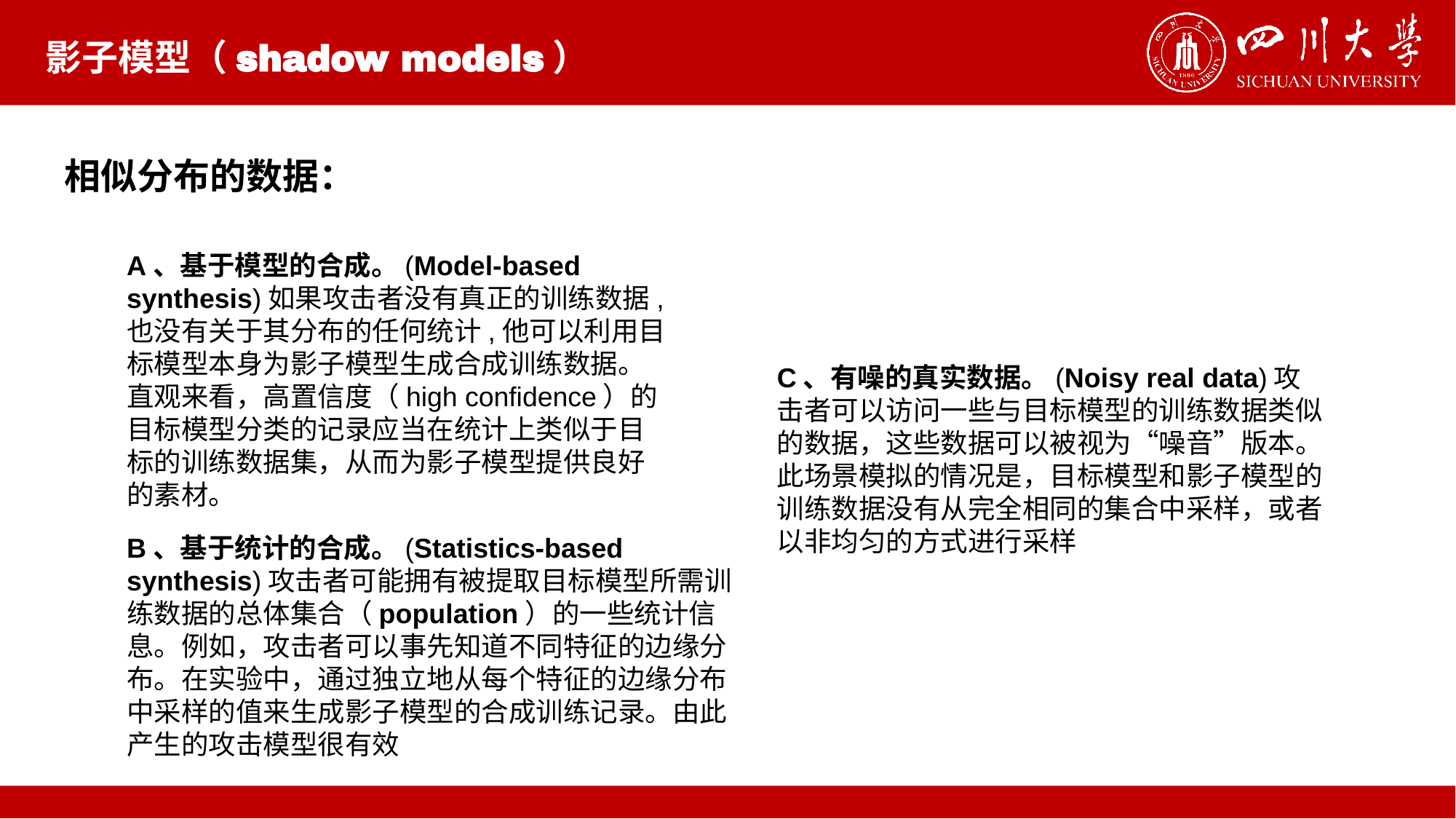

# 影子模型（shadow models）
相似分布的数据：
A、基于模型的合成。(Model-based synthesis)如果攻击者没有真正的训练数据,也没有关于其分布的任何统计,他可以利用目标模型本身为影子模型生成合成训练数据。直观来看，高置信度（high confidence）的目标模型分类的记录应当在统计上类似于目标的训练数据集，从而为影子模型提供良好的素材。
C、有噪的真实数据。(Noisy real data)攻击者可以访问一些与目标模型的训练数据类似的数据，这些数据可以被视为“噪音”版本。此场景模拟的情况是，目标模型和影子模型的训练数据没有从完全相同的集合中采样，或者以非均匀的方式进行采样
B、基于统计的合成。(Statistics-based synthesis)攻击者可能拥有被提取目标模型所需训练数据的总体集合（population）的一些统计信息。例如，攻击者可以事先知道不同特征的边缘分布。在实验中，通过独立地从每个特征的边缘分布中采样的值来生成影子模型的合成训练记录。由此产生的攻击模型很有效